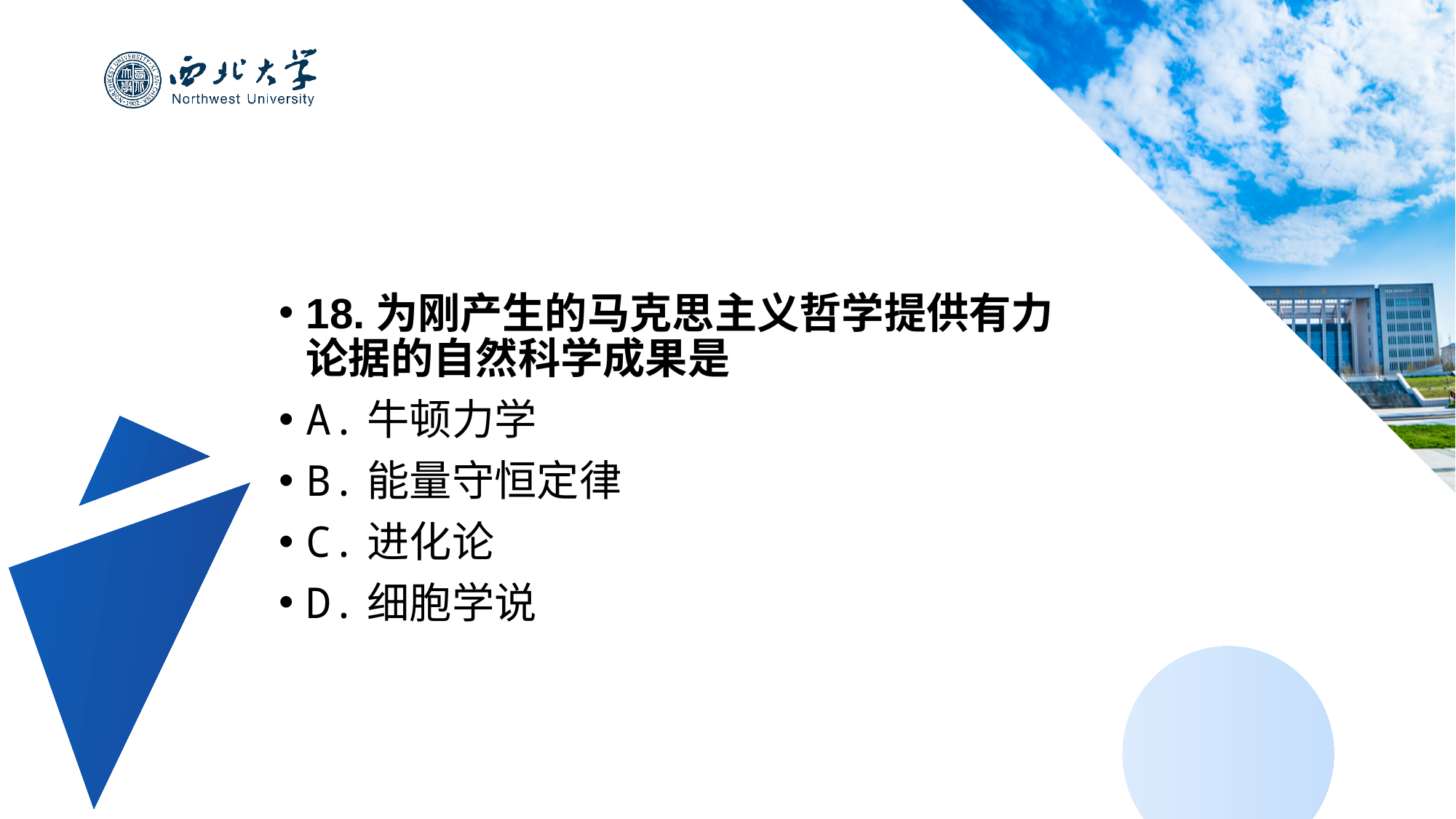

18.为刚产生的马克思主义哲学提供有力论据的自然科学成果是
A.牛顿力学
B.能量守恒定律
C.进化论
D.细胞学说